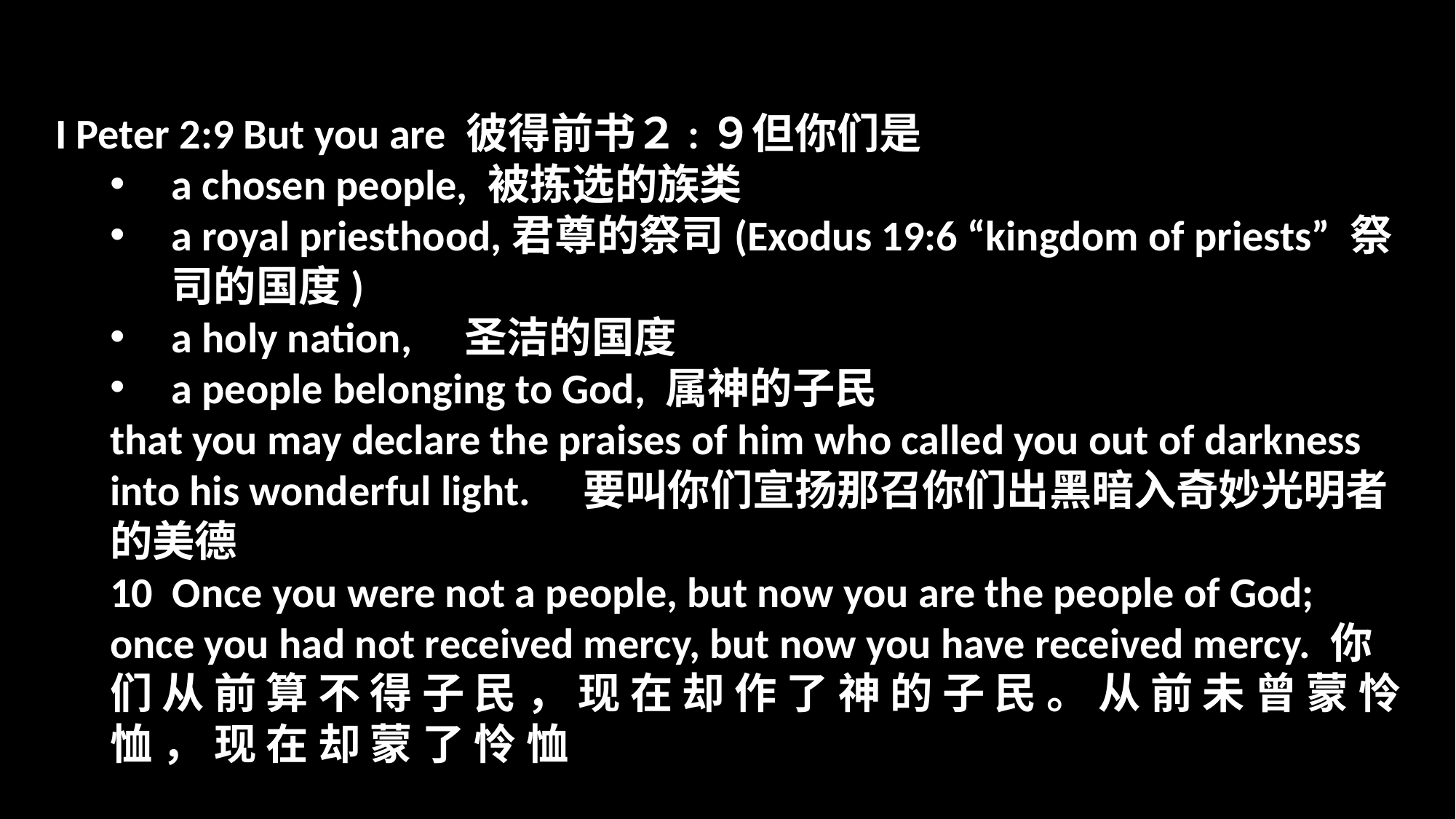

I Peter 2:9 But you are 彼得前书２:９但你们是
a chosen people, 被拣选的族类
a royal priesthood,君尊的祭司(Exodus 19:6 “kingdom of priests” 祭司的国度)
a holy nation,　圣洁的国度
a people belonging to God, 属神的子民
that you may declare the praises of him who called you out of darkness into his wonderful light.　要叫你们宣扬那召你们出黑暗入奇妙光明者的美德
10  Once you were not a people, but now you are the people of God; once you had not received mercy, but now you have received mercy. 你 们 从 前 算 不 得 子 民 ， 现 在 却 作 了 神 的 子 民 。 从 前 未 曾 蒙 怜 恤 ， 现 在 却 蒙 了 怜 恤